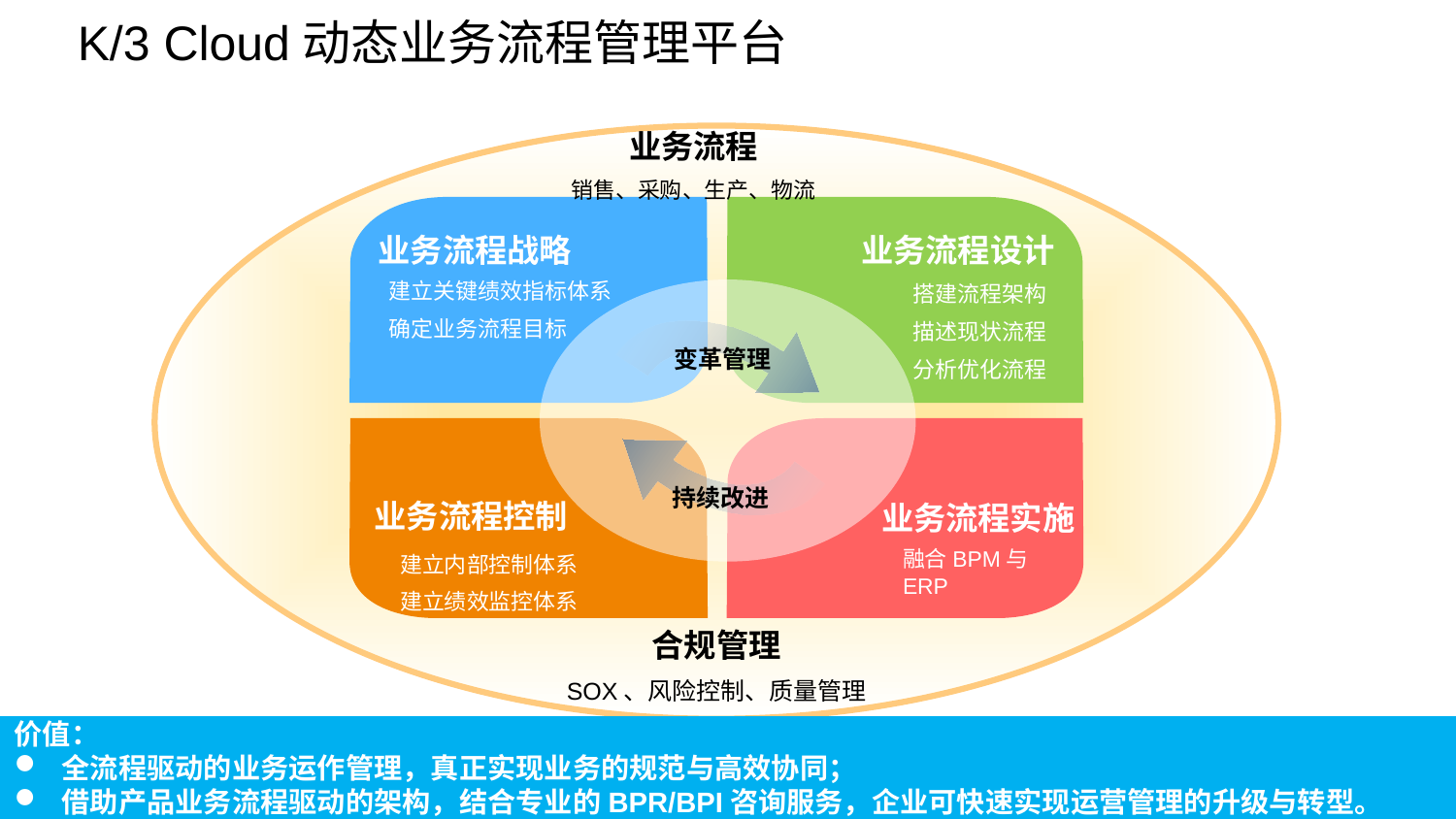

K/3 Cloud动态业务流程管理平台
业务流程
销售、采购、生产、物流

业务流程战略
业务流程设计
建立关键绩效指标体系
确定业务流程目标
搭建流程架构
描述现状流程
分析优化流程

持续改进

变革管理

业务流程控制
业务流程实施
融合BPM与ERP
建立内部控制体系
建立绩效监控体系
合规管理
SOX、风险控制、质量管理
价值：
 全流程驱动的业务运作管理，真正实现业务的规范与高效协同；
 借助产品业务流程驱动的架构，结合专业的BPR/BPI咨询服务，企业可快速实现运营管理的升级与转型。